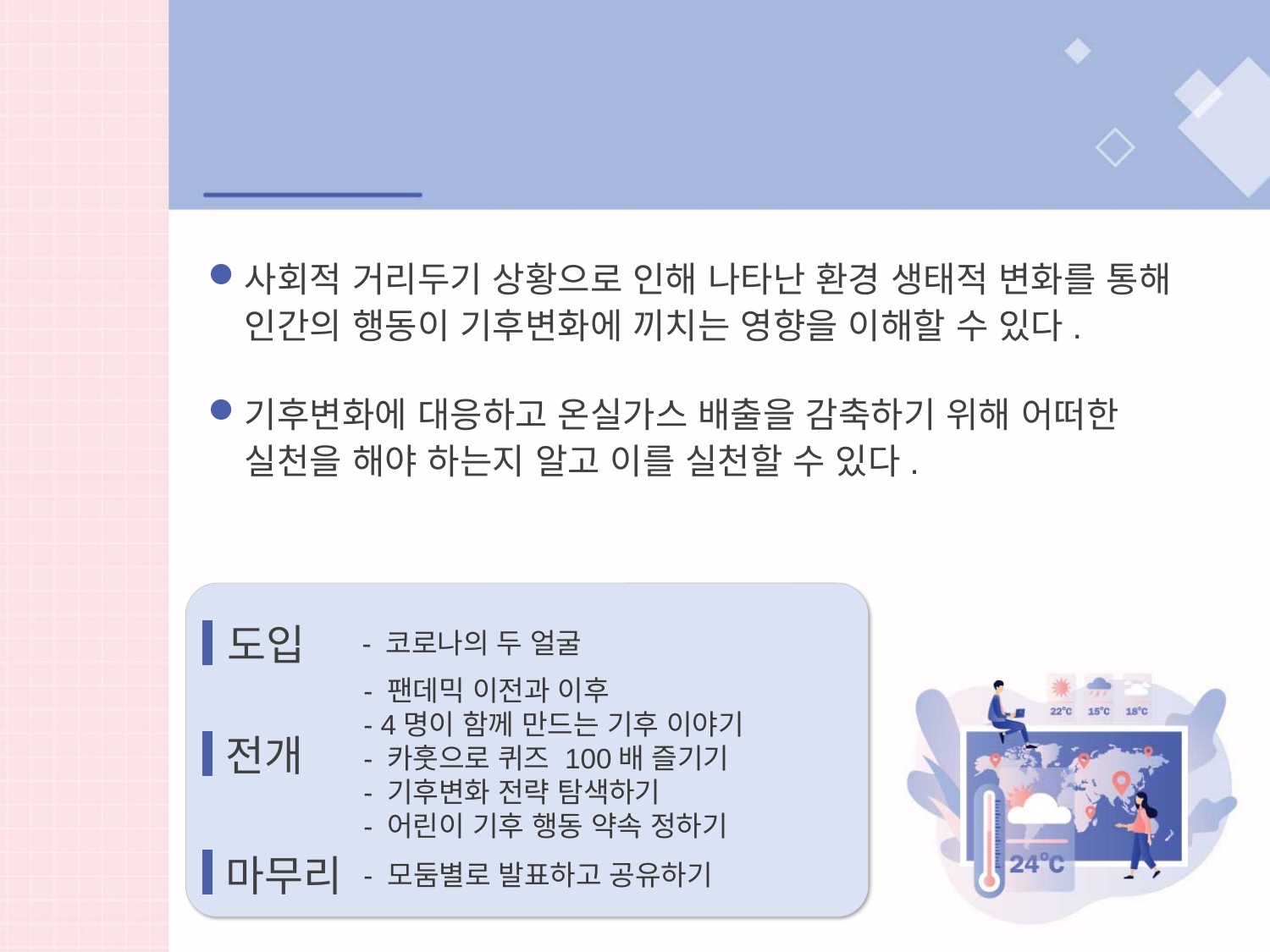

학습목표
사회적 거리두기 상황으로 인해 나타난 환경 생태적 변화를 통해 인간의 행동이 기후변화에 끼치는 영향을 이해할 수 있다.
기후변화에 대응하고 온실가스 배출을 감축하기 위해 어떠한 실천을 해야 하는지 알고 이를 실천할 수 있다.

도입
- 코로나의 두 얼굴
- 팬데믹 이전과 이후
- 4명이 함께 만드는 기후 이야기
- 카훗으로 퀴즈 100배 즐기기
- 기후변화 전략 탐색하기
- 어린이 기후 행동 약속 정하기
전개
마무리
- 모둠별로 발표하고 공유하기